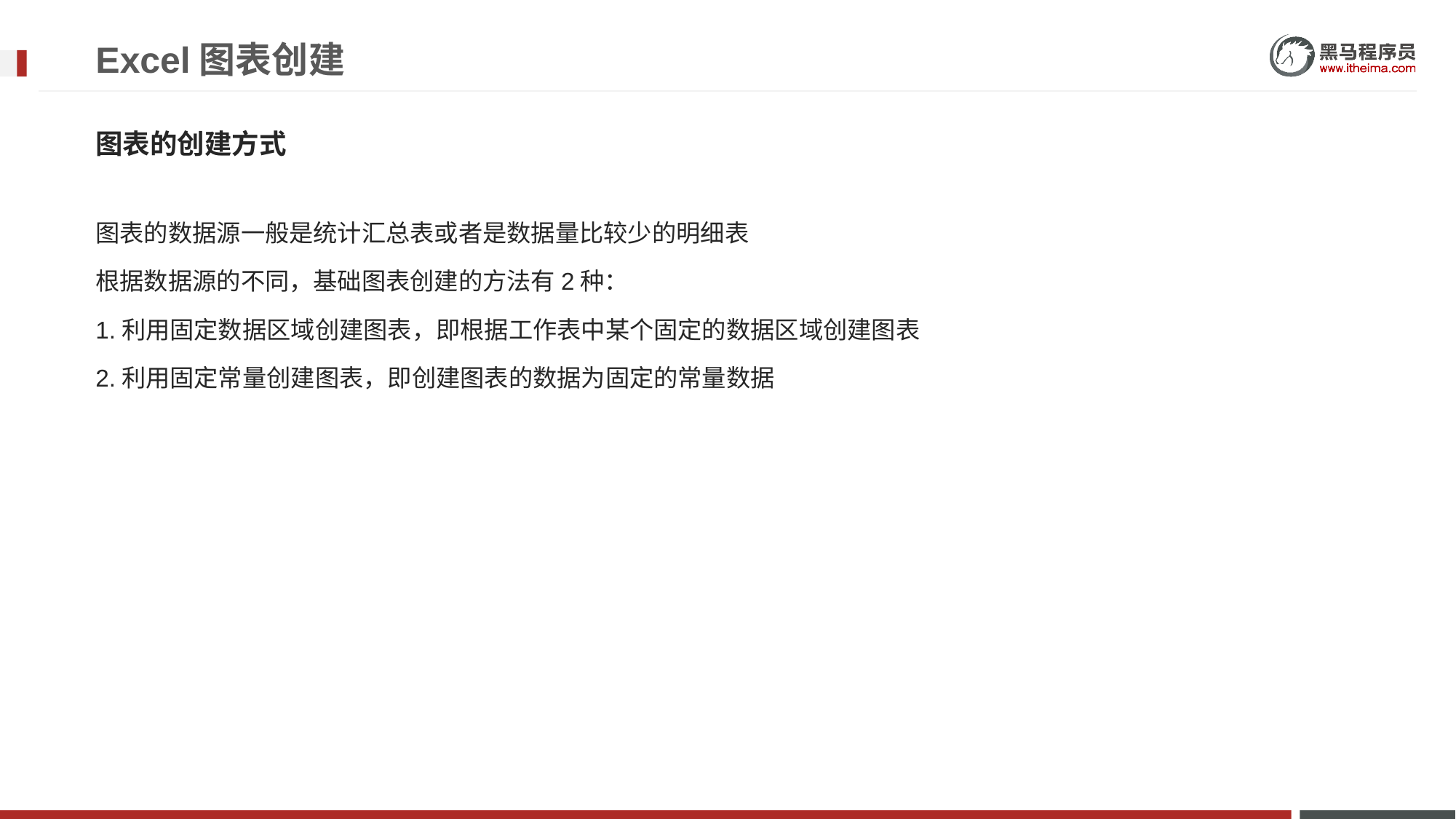

# Excel图表创建
图表的创建方式
图表的数据源一般是统计汇总表或者是数据量比较少的明细表
根据数据源的不同，基础图表创建的方法有2种：
1.利用固定数据区域创建图表，即根据工作表中某个固定的数据区域创建图表
2.利用固定常量创建图表，即创建图表的数据为固定的常量数据